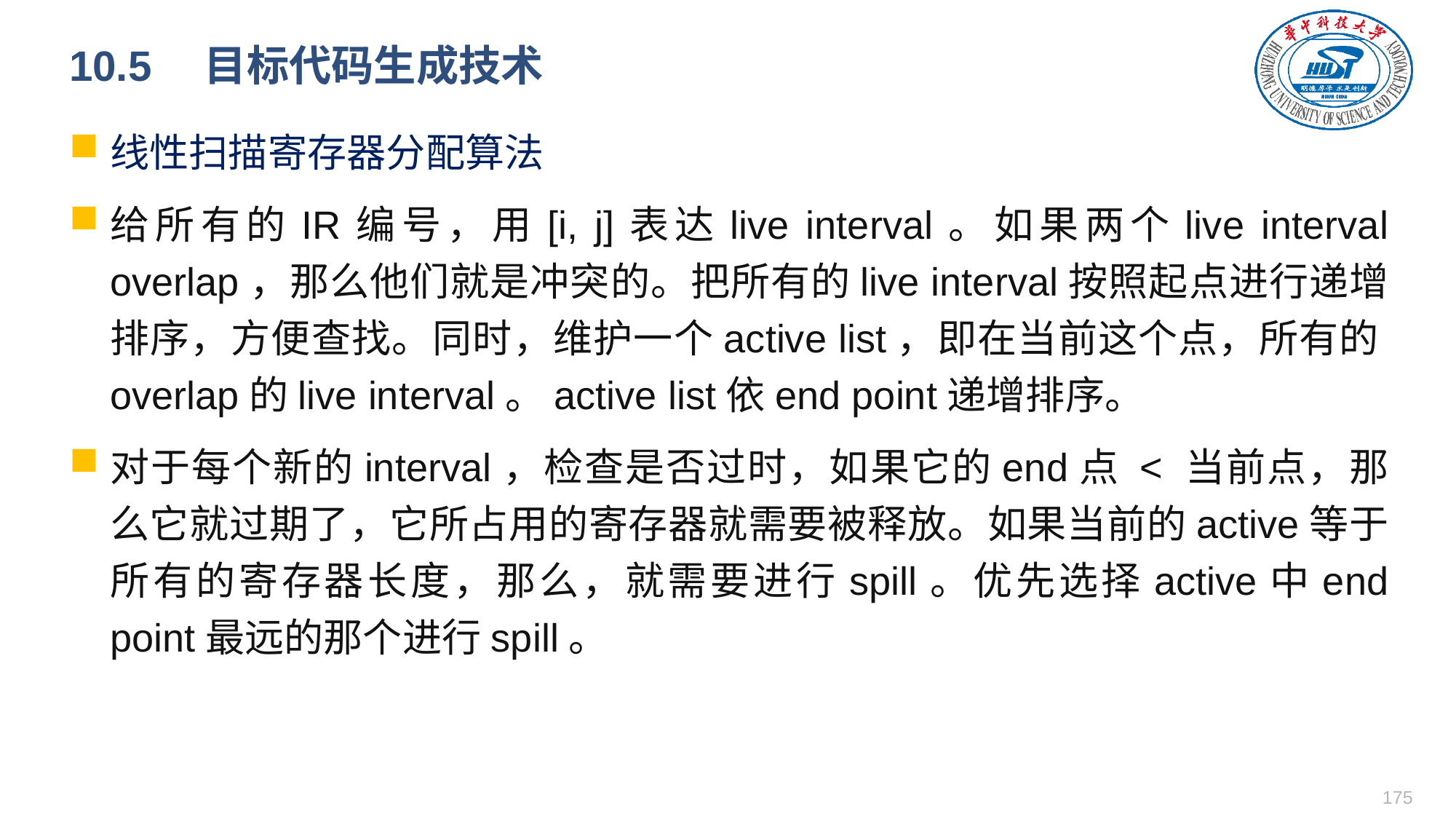

# 10.5　目标代码生成技术
线性扫描寄存器分配算法
给所有的IR编号，用[i, j]表达live interval。如果两个live interval overlap，那么他们就是冲突的。把所有的live interval按照起点进行递增排序，方便查找。同时，维护一个active list，即在当前这个点，所有的overlap的live interval。active list依end point递增排序。
对于每个新的interval，检查是否过时，如果它的end点 < 当前点，那么它就过期了，它所占用的寄存器就需要被释放。如果当前的active等于所有的寄存器长度，那么，就需要进行spill。优先选择active中end point最远的那个进行spill。
175